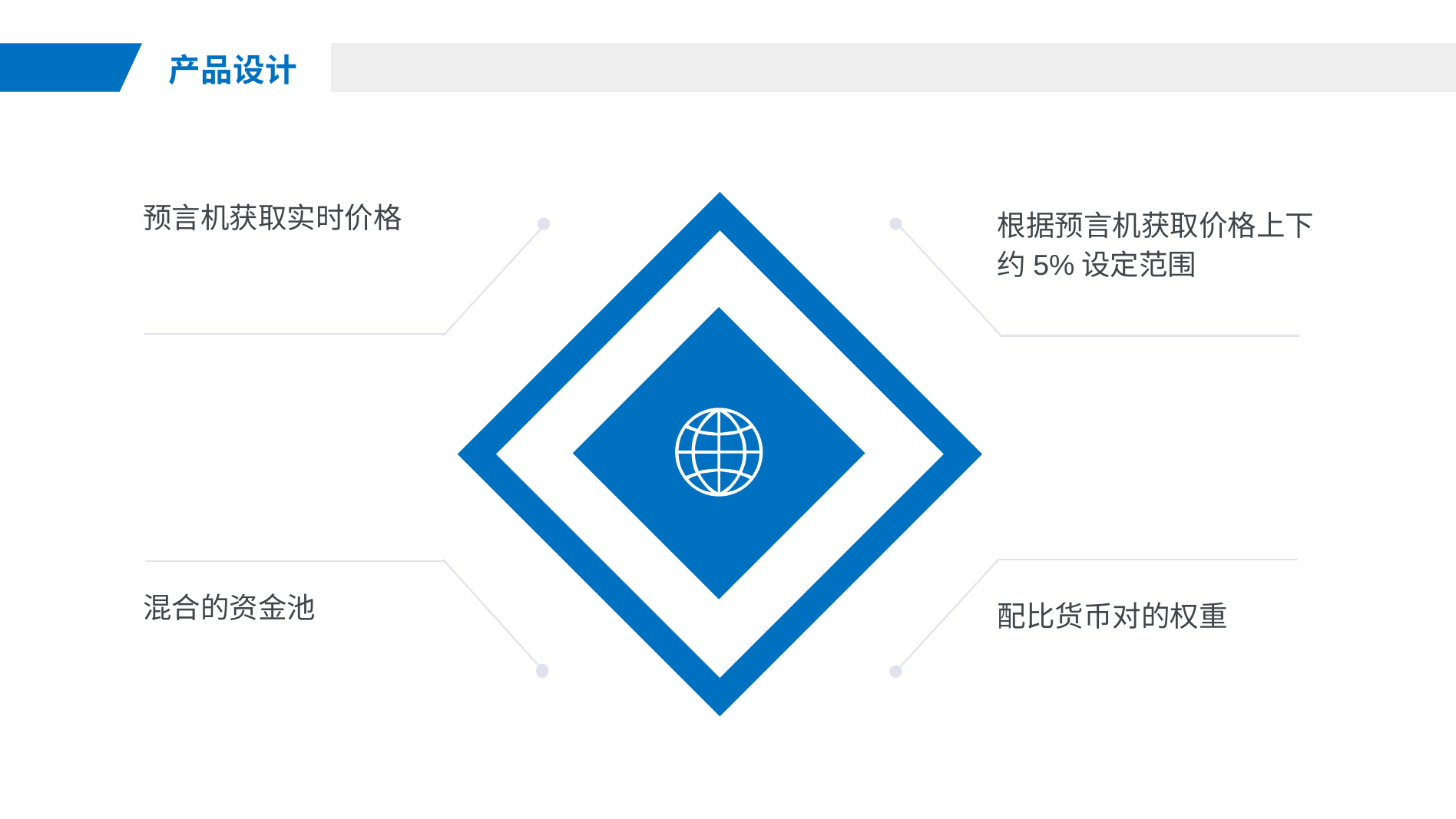

产品设计

预言机获取实时价格
根据预言机获取价格上下约5%设定范围

混合的资金池
配比货币对的权重